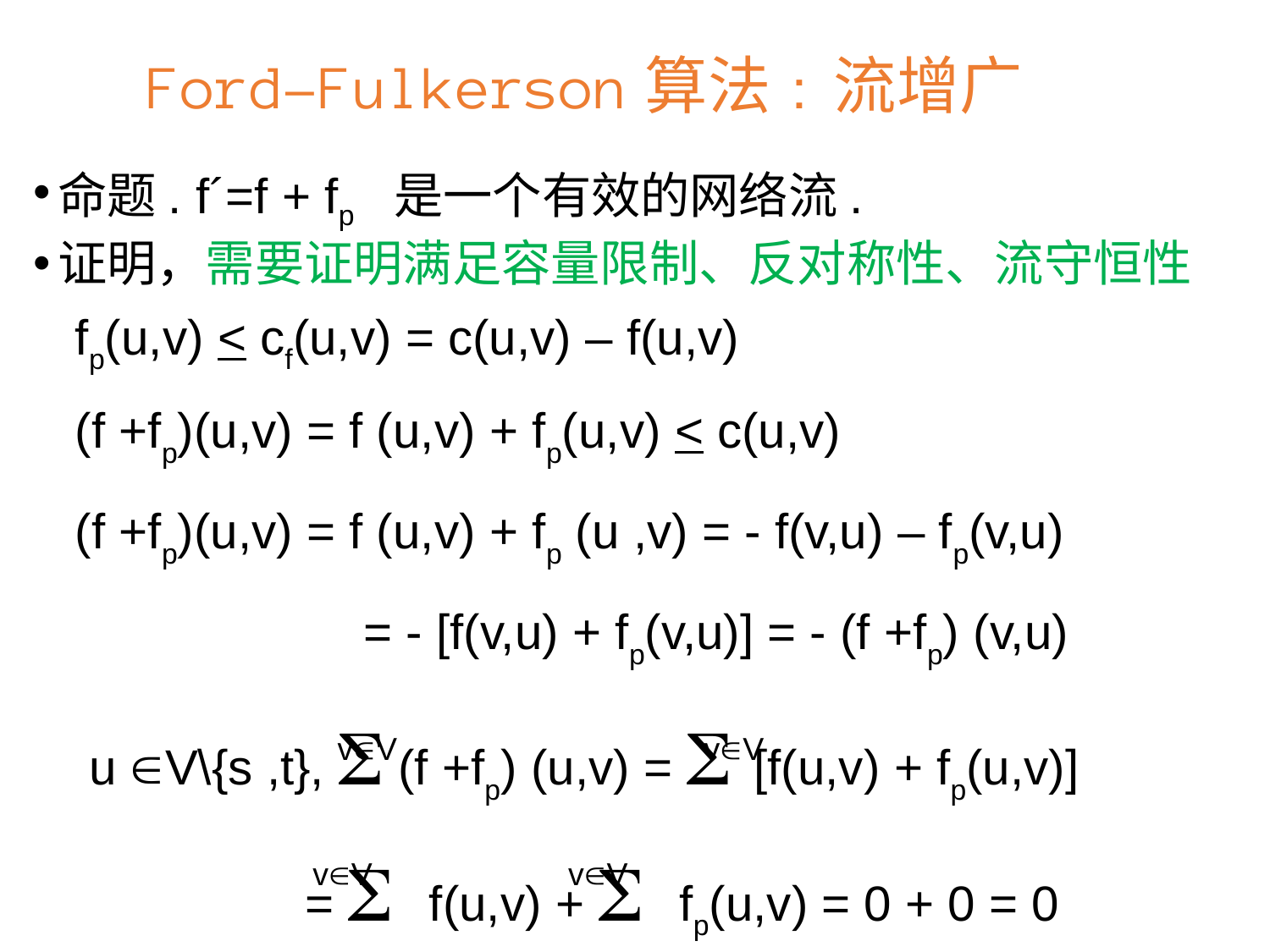

Ford-Fulkerson算法:流增广
命题. f´=f + fp  是一个有效的网络流.
证明，需要证明满足容量限制、反对称性、流守恒性
   fp(u,v) < cf(u,v) = c(u,v) – f(u,v)
   (f +fp)(u,v) = f (u,v) + fp(u,v) < c(u,v)
   (f +fp)(u,v) = f (u,v) + fp (u ,v) = - f(v,u) – fp(v,u)
     	             = - [f(v,u) + fp(v,u)] = - (f +fp) (v,u)
    u ∈V\{s ,t}, Σ (f +fp) (u,v) = Σ [f(u,v) + fp(u,v)]
	                  = Σ  f(u,v) + Σ  fp(u,v) = 0 + 0 = 0
    得证.

v∈V
v∈V
v∈V
v∈V